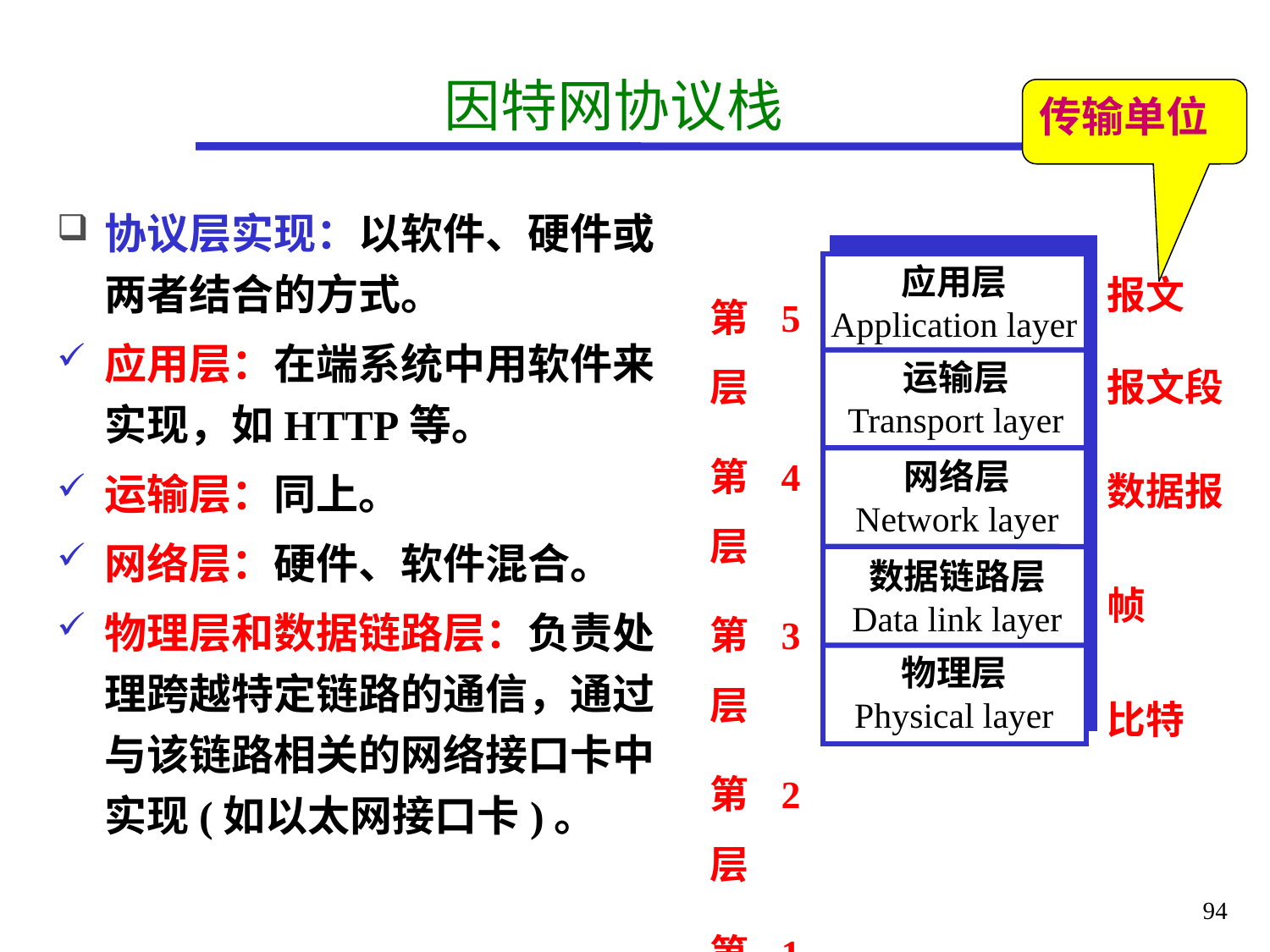

# 因特网协议栈
传输单位
协议层实现：以软件、硬件或两者结合的方式。
应用层：在端系统中用软件来实现，如HTTP等。
运输层：同上。
网络层：硬件、软件混合。
物理层和数据链路层：负责处理跨越特定链路的通信，通过与该链路相关的网络接口卡中实现(如以太网接口卡)。

应用层
Application layer

运输层
Transport layer

网络层
Network layer

数据链路层
Data link layer

物理层
Physical layer

第5层
第4层
第3层
第2层
第1层
报文

报文段

数据报

帧

比特
94